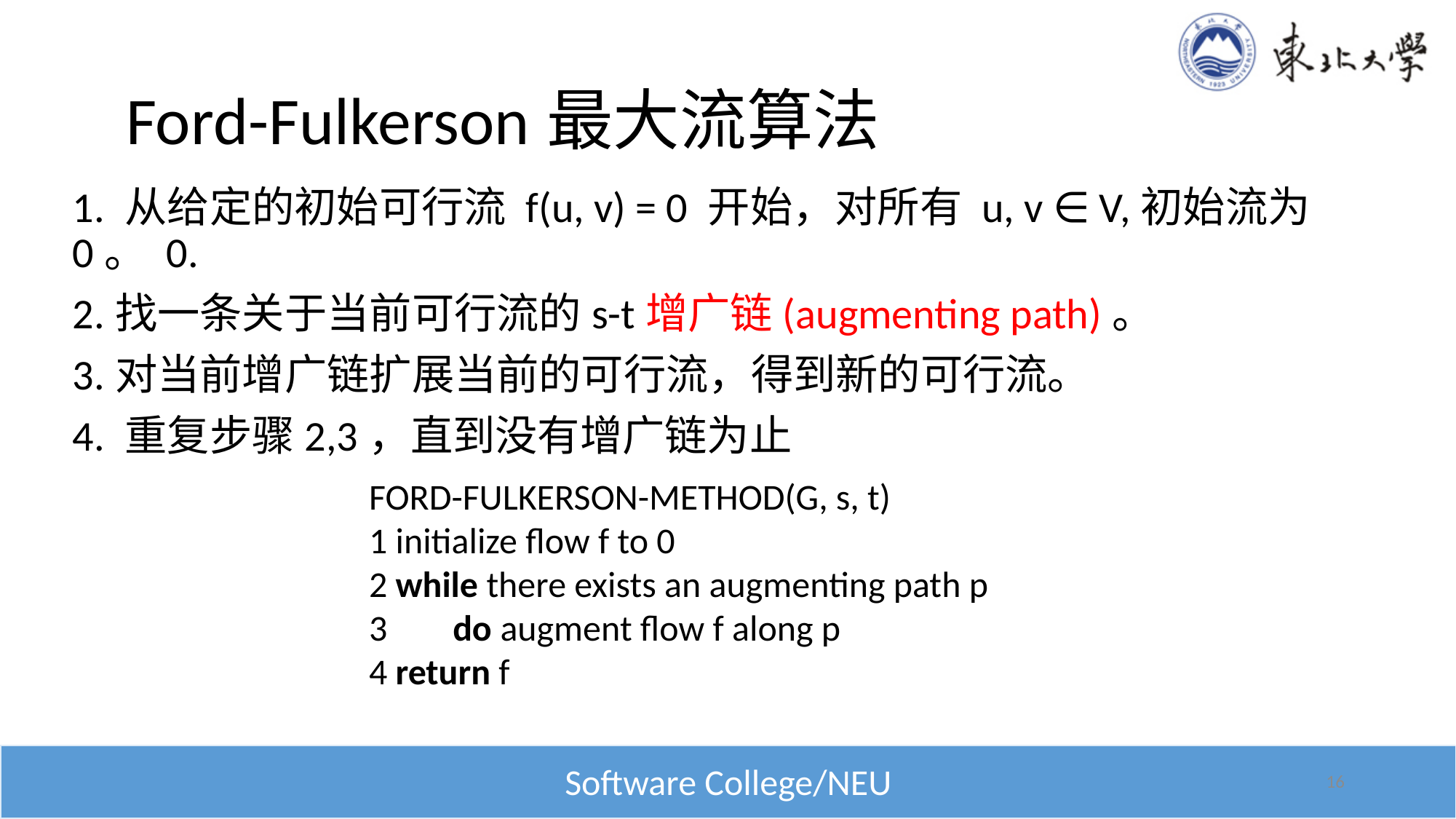

# Ford-Fulkerson最大流算法
1. 从给定的初始可行流 f(u, v) = 0 开始，对所有 u, v ∈ V,初始流为0。 0.
2.找一条关于当前可行流的s-t增广链(augmenting path)。
3.对当前增广链扩展当前的可行流，得到新的可行流。
4. 重复步骤2,3，直到没有增广链为止
FORD-FULKERSON-METHOD(G, s, t)
1 initialize flow f to 0
2 while there exists an augmenting path p
3        do augment flow f along p
4 return f